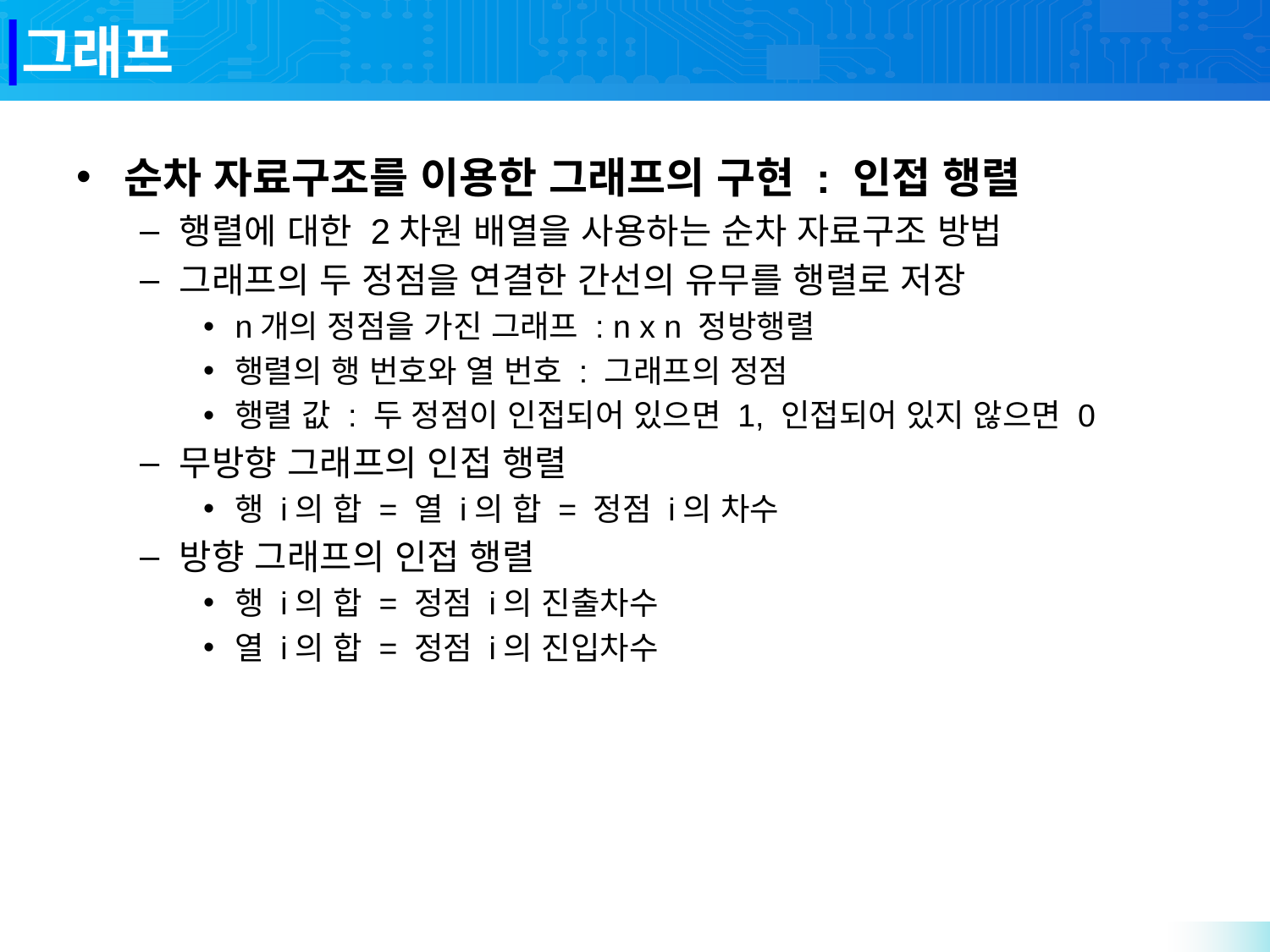

# 그래프
순차 자료구조를 이용한 그래프의 구현 : 인접 행렬
행렬에 대한 2차원 배열을 사용하는 순차 자료구조 방법
그래프의 두 정점을 연결한 간선의 유무를 행렬로 저장
n개의 정점을 가진 그래프 : n x n 정방행렬
행렬의 행 번호와 열 번호 : 그래프의 정점
행렬 값 : 두 정점이 인접되어 있으면 1, 인접되어 있지 않으면 0
무방향 그래프의 인접 행렬
행 i의 합 = 열 i의 합 = 정점 i의 차수
방향 그래프의 인접 행렬
행 i의 합 = 정점 i의 진출차수
열 i의 합 = 정점 i의 진입차수